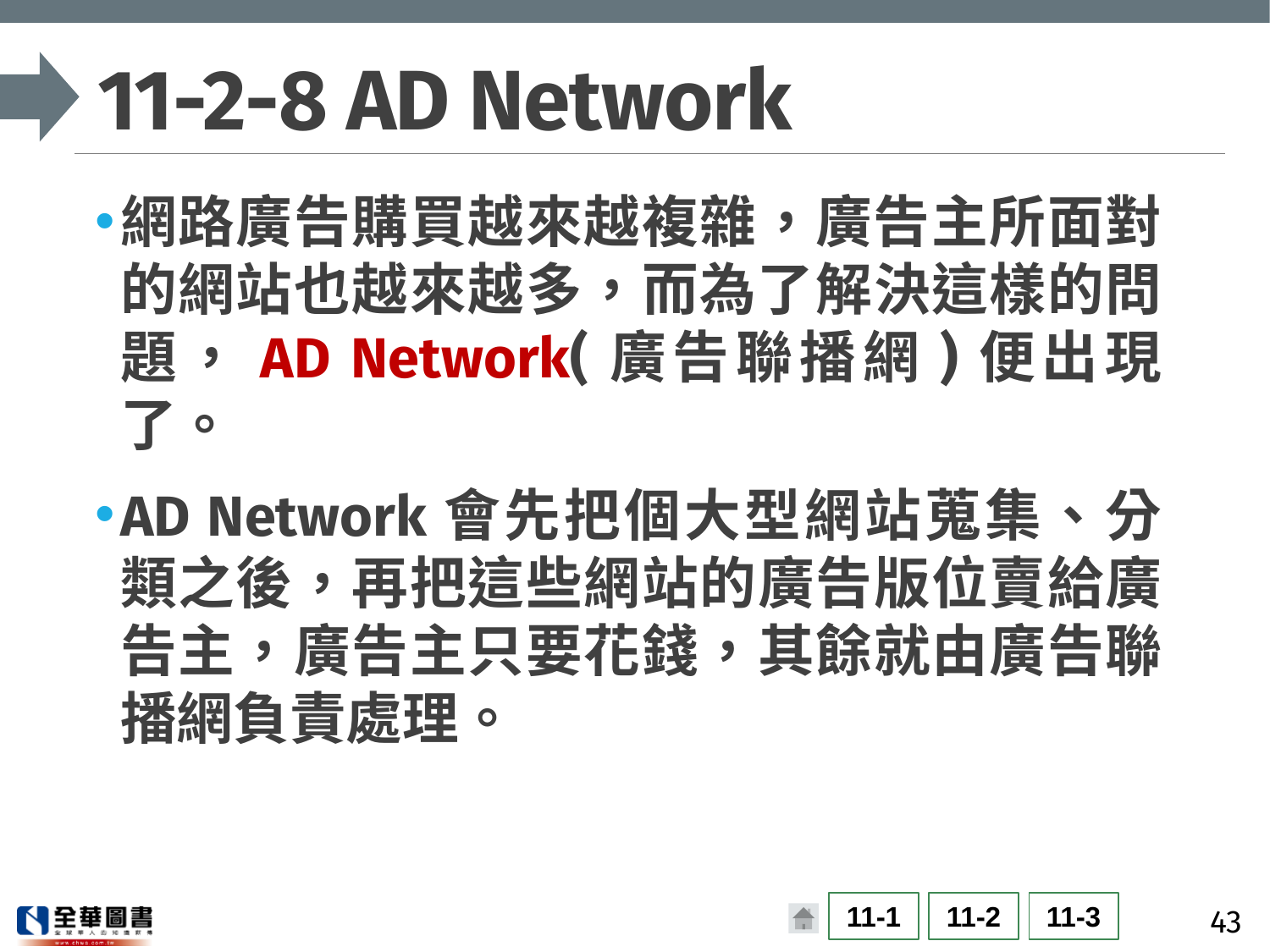

# 11-2-8 AD Network
網路廣告購買越來越複雜，廣告主所面對的網站也越來越多，而為了解決這樣的問題，AD Network(廣告聯播網)便出現了。
AD Network會先把個大型網站蒐集、分類之後，再把這些網站的廣告版位賣給廣告主，廣告主只要花錢，其餘就由廣告聯播網負責處理。
43